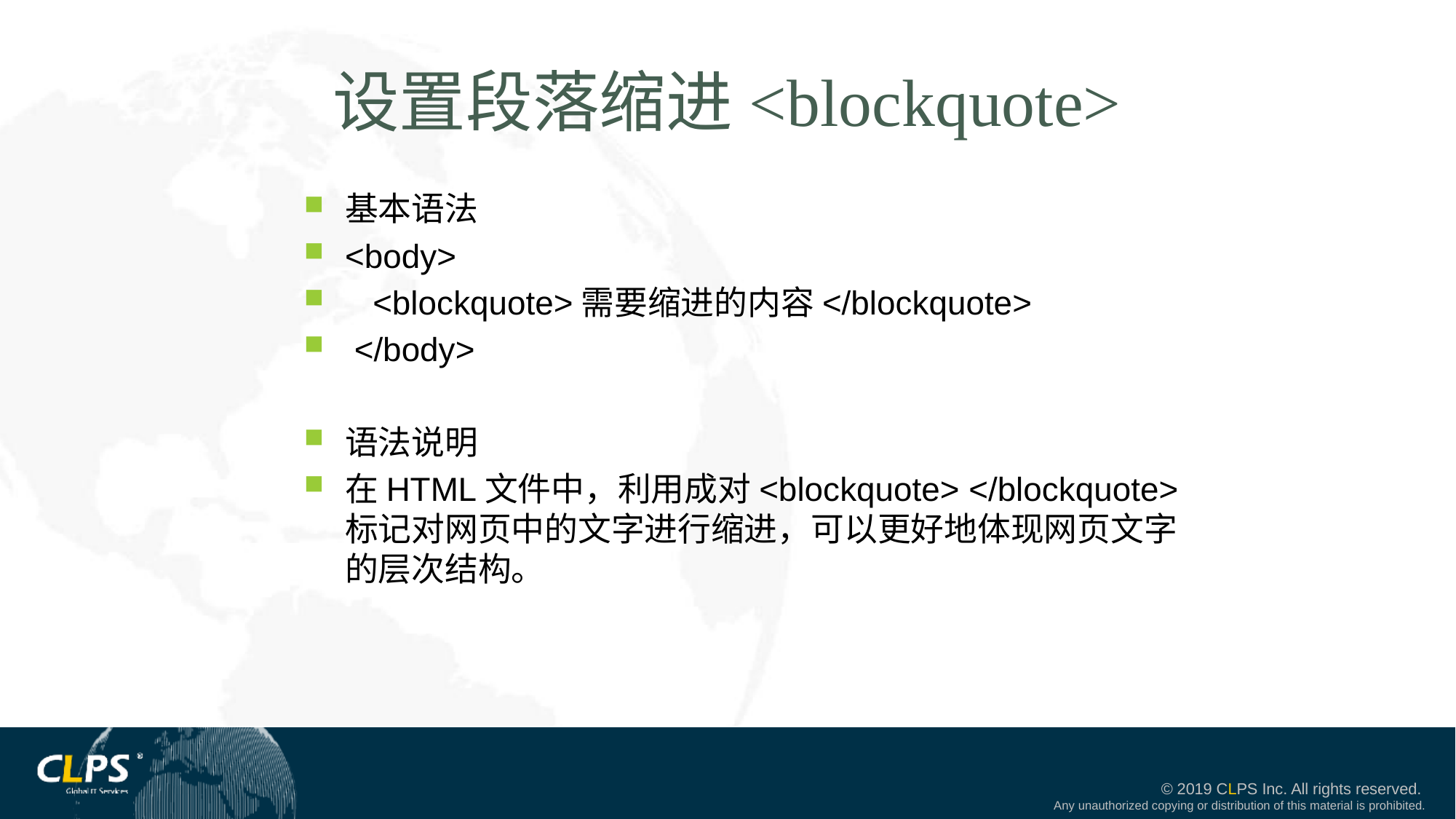

设置段落缩进<blockquote>
基本语法
<body>
   <blockquote>需要缩进的内容</blockquote>
 </body>

语法说明
在HTML文件中，利用成对<blockquote> </blockquote>标记对网页中的文字进行缩进，可以更好地体现网页文字的层次结构。